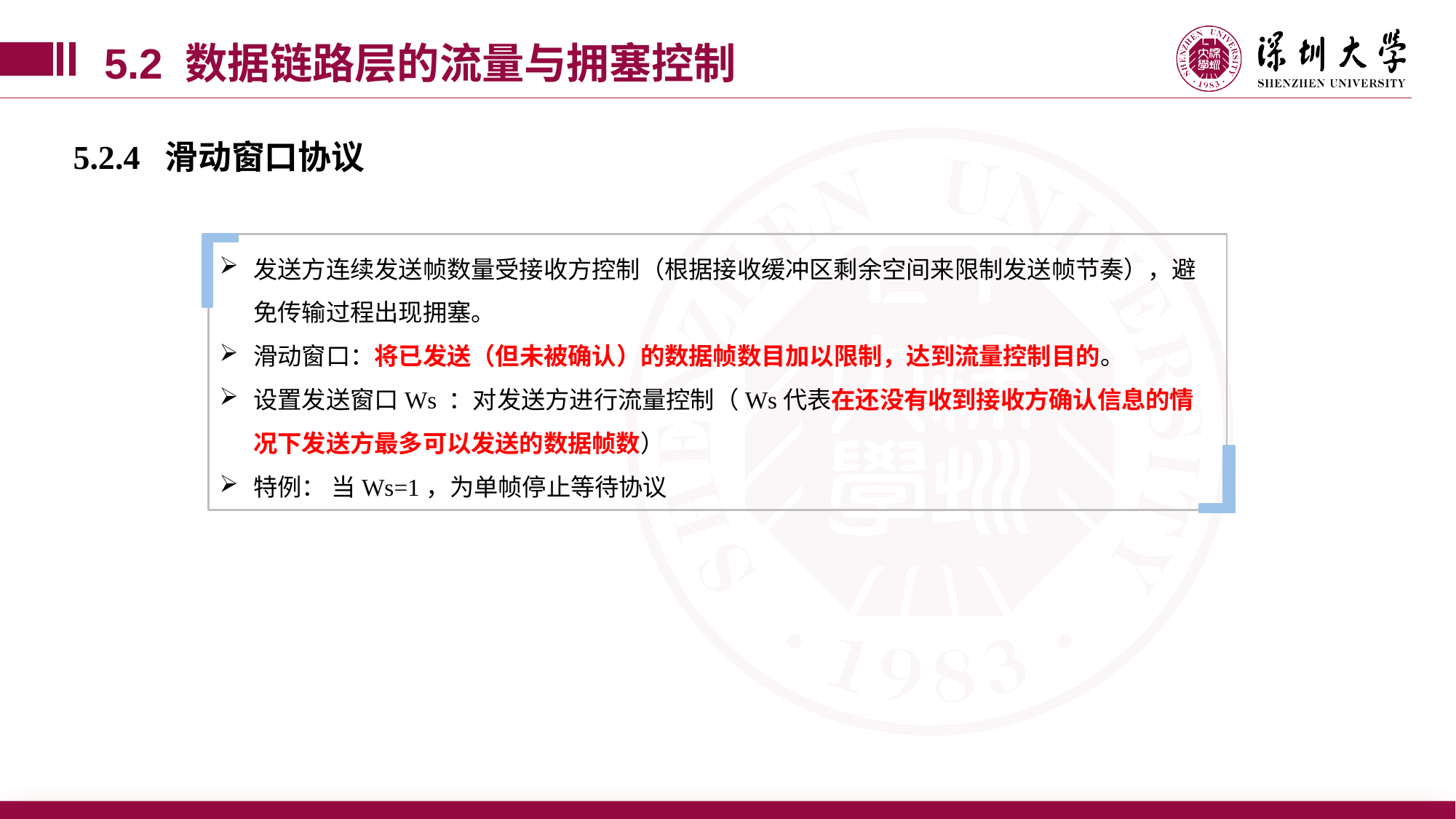

5.2 数据链路层的流量与拥塞控制

5.2.4  滑动窗口协议

发送方连续发送帧数量受接收方控制（根据接收缓冲区剩余空间来限制发送帧节奏），避免传输过程出现拥塞。
滑动窗口：将已发送（但未被确认）的数据帧数目加以限制，达到流量控制目的。
设置发送窗口Ws ：对发送方进行流量控制（Ws代表在还没有收到接收方确认信息的情况下发送方最多可以发送的数据帧数）
特例： 当Ws=1，为单帧停止等待协议